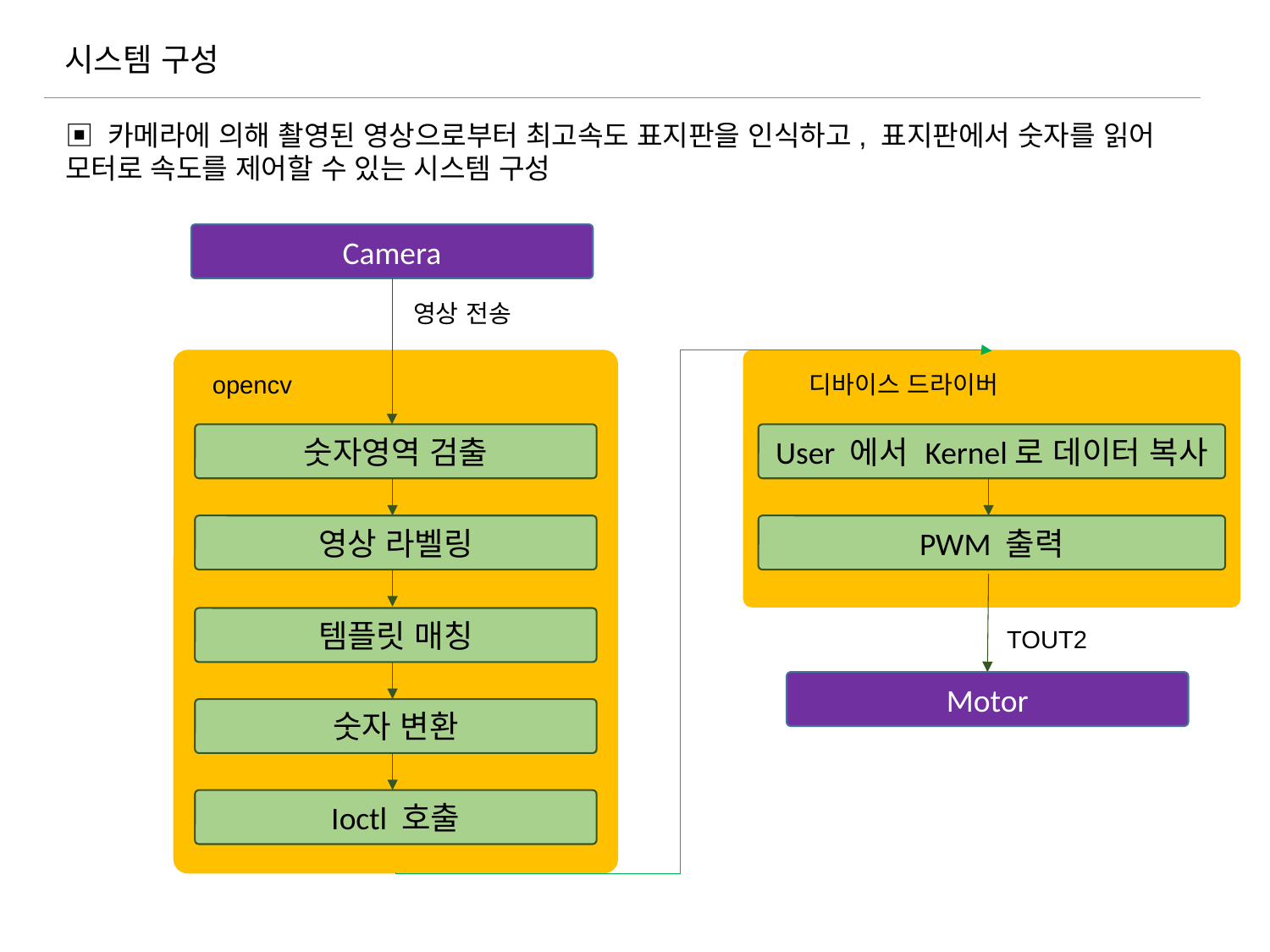

시스템 구성
▣ 카메라에 의해 촬영된 영상으로부터 최고속도 표지판을 인식하고, 표지판에서 숫자를 읽어 모터로 속도를 제어할 수 있는 시스템 구성
Camera
영상 전송

opencv
디바이스 드라이버
숫자영역 검출
User 에서 Kernel로 데이터 복사
영상 라벨링
PWM 출력
템플릿 매칭
TOUT2
Motor
숫자 변환
Ioctl 호출